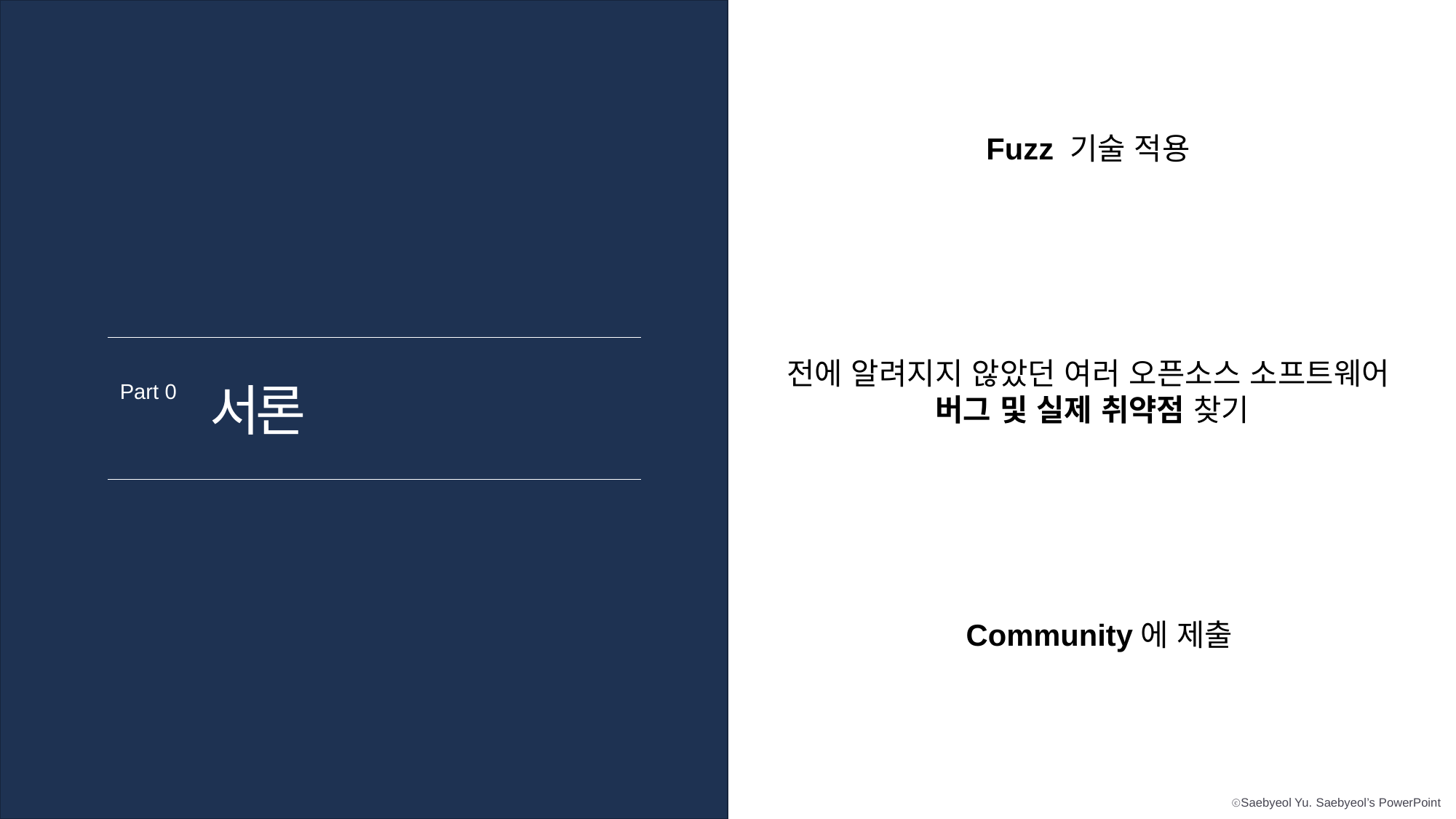

Fuzz 기술 적용
전에 알려지지 않았던 여러 오픈소스 소프트웨어
 버그 및 실제 취약점 찾기
서론
Part 0
Community에 제출